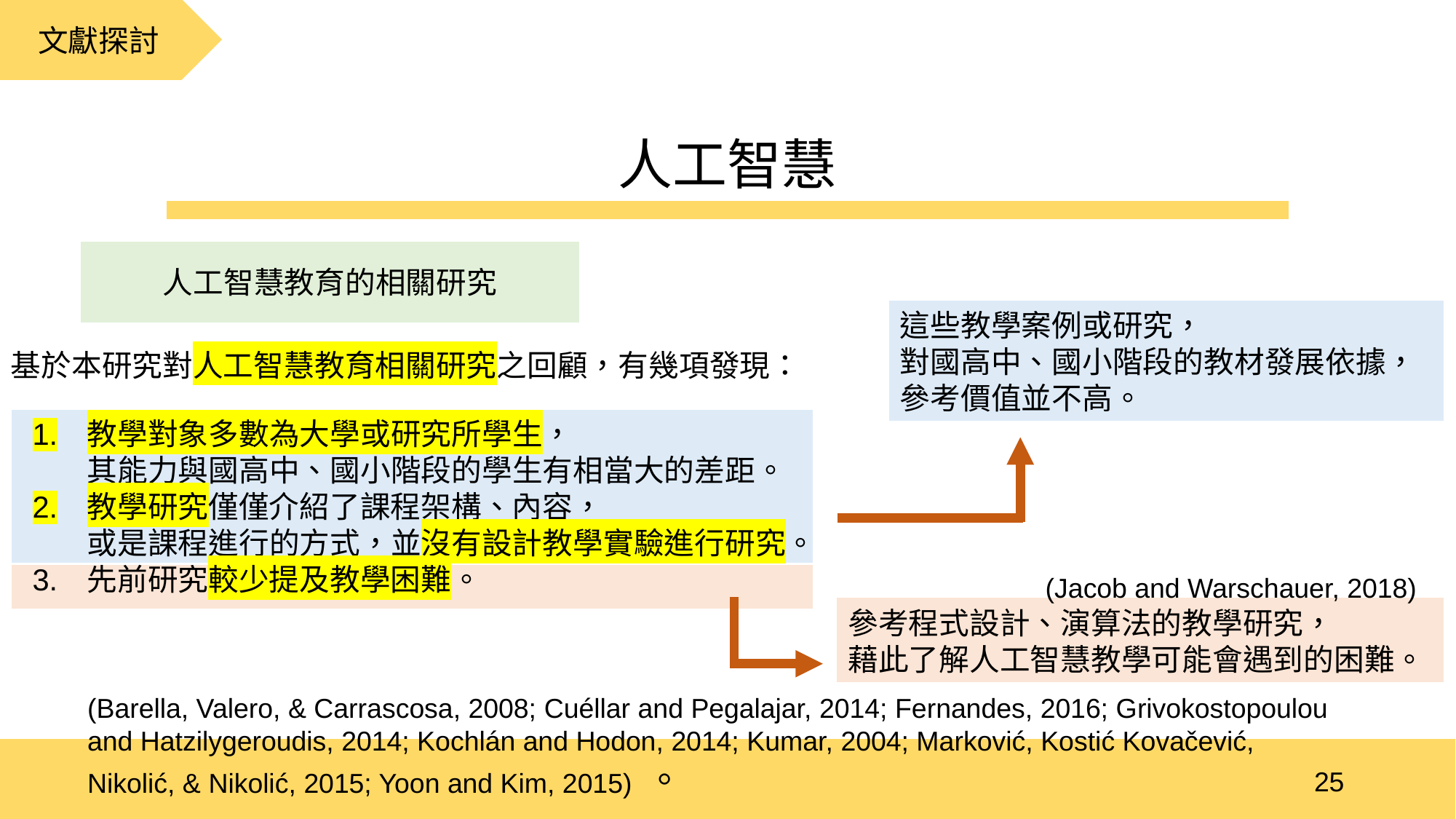

文獻探討
人工智慧

人工智慧教育的相關研究
這些教學案例或研究，
對國高中、國小階段的教材發展依據，
參考價值並不高。
基於本研究對人工智慧教育相關研究之回顧，有幾項發現：
教學對象多數為大學或研究所學生，
其能力與國高中、國小階段的學生有相當大的差距。
教學研究僅僅介紹了課程架構、內容，
或是課程進行的方式，並沒有設計教學實驗進行研究。
先前研究較少提及教學困難。

(Jacob and Warschauer, 2018)

參考程式設計、演算法的教學研究，
藉此了解人工智慧教學可能會遇到的困難。
(Barella, Valero, & Carrascosa, 2008; Cuéllar and Pegalajar, 2014; Fernandes, 2016; Grivokostopoulou and Hatzilygeroudis, 2014; Kochlán and Hodon, 2014; Kumar, 2004; Marković, Kostić Kovačević, Nikolić, & Nikolić, 2015; Yoon and Kim, 2015) 。

25